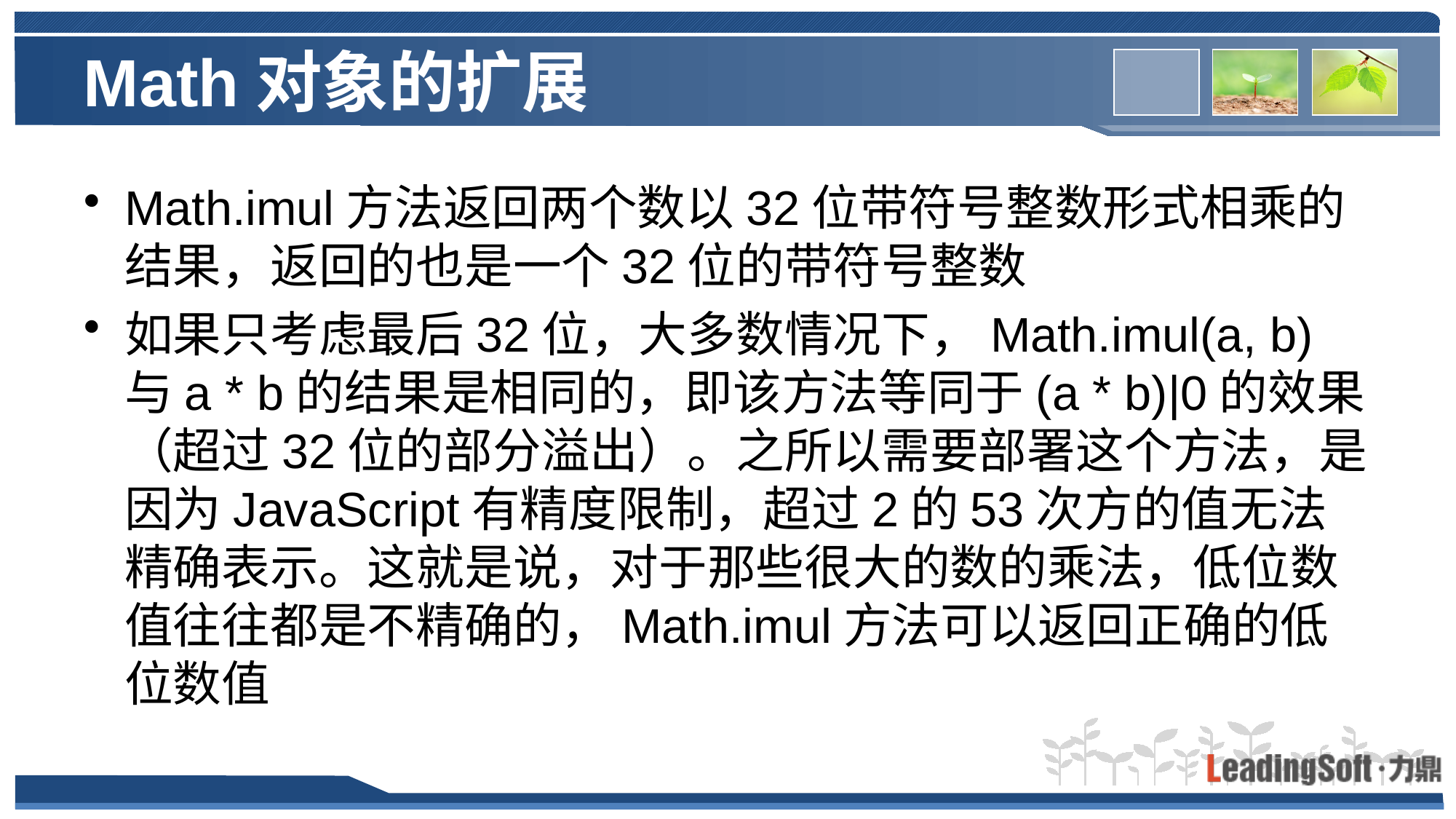

# Math对象的扩展
Math.imul方法返回两个数以32位带符号整数形式相乘的结果，返回的也是一个32位的带符号整数
如果只考虑最后32位，大多数情况下，Math.imul(a, b)与a * b的结果是相同的，即该方法等同于(a * b)|0的效果（超过32位的部分溢出）。之所以需要部署这个方法，是因为JavaScript有精度限制，超过2的53次方的值无法精确表示。这就是说，对于那些很大的数的乘法，低位数值往往都是不精确的，Math.imul方法可以返回正确的低位数值